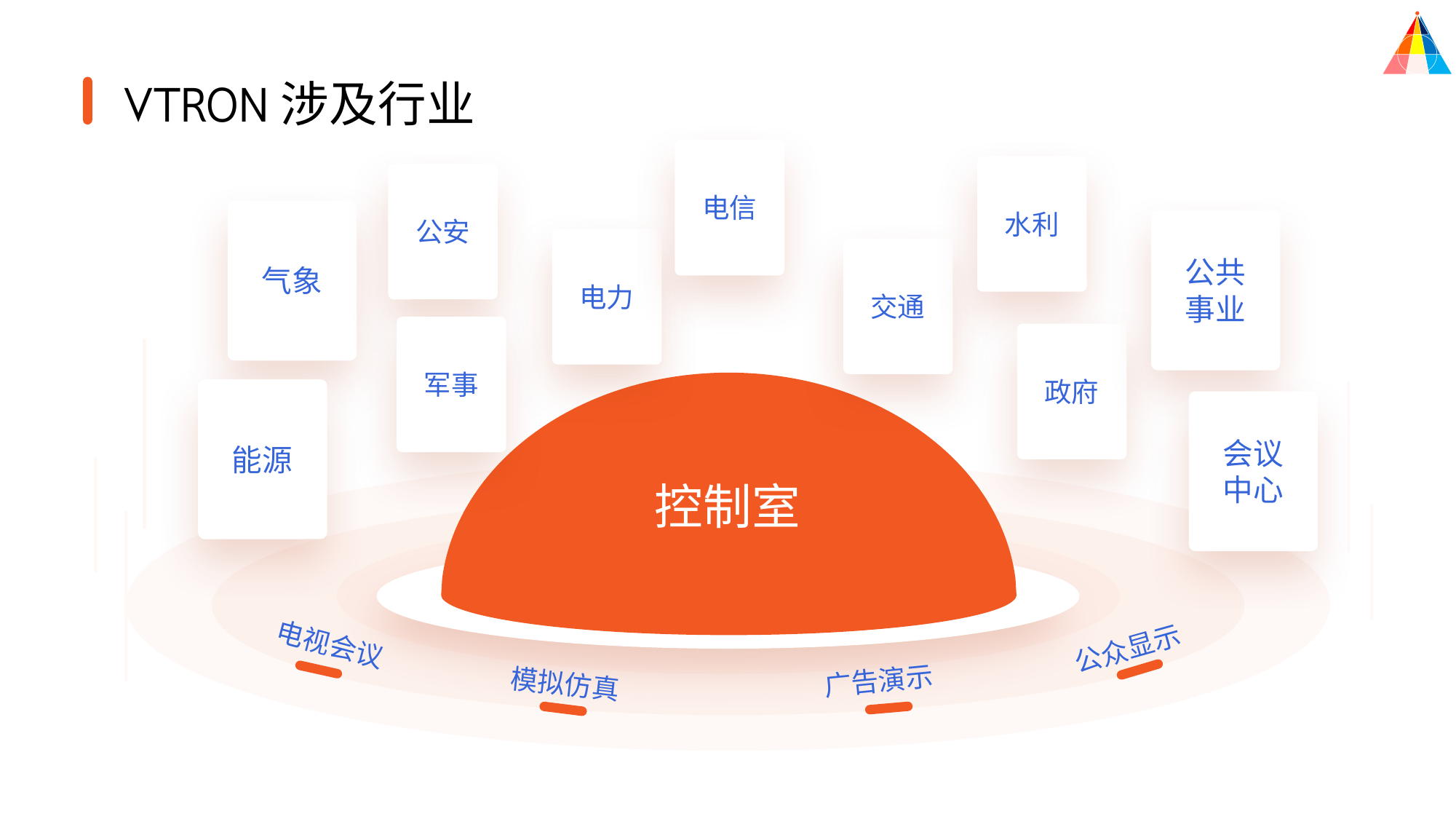

VTRON涉及行业

电信

水利
公安

公共
事业
气象
电力
交通

军事
政府

会议
中心
能源

控制室

电视会议
公众显示

广告演示
模拟仿真